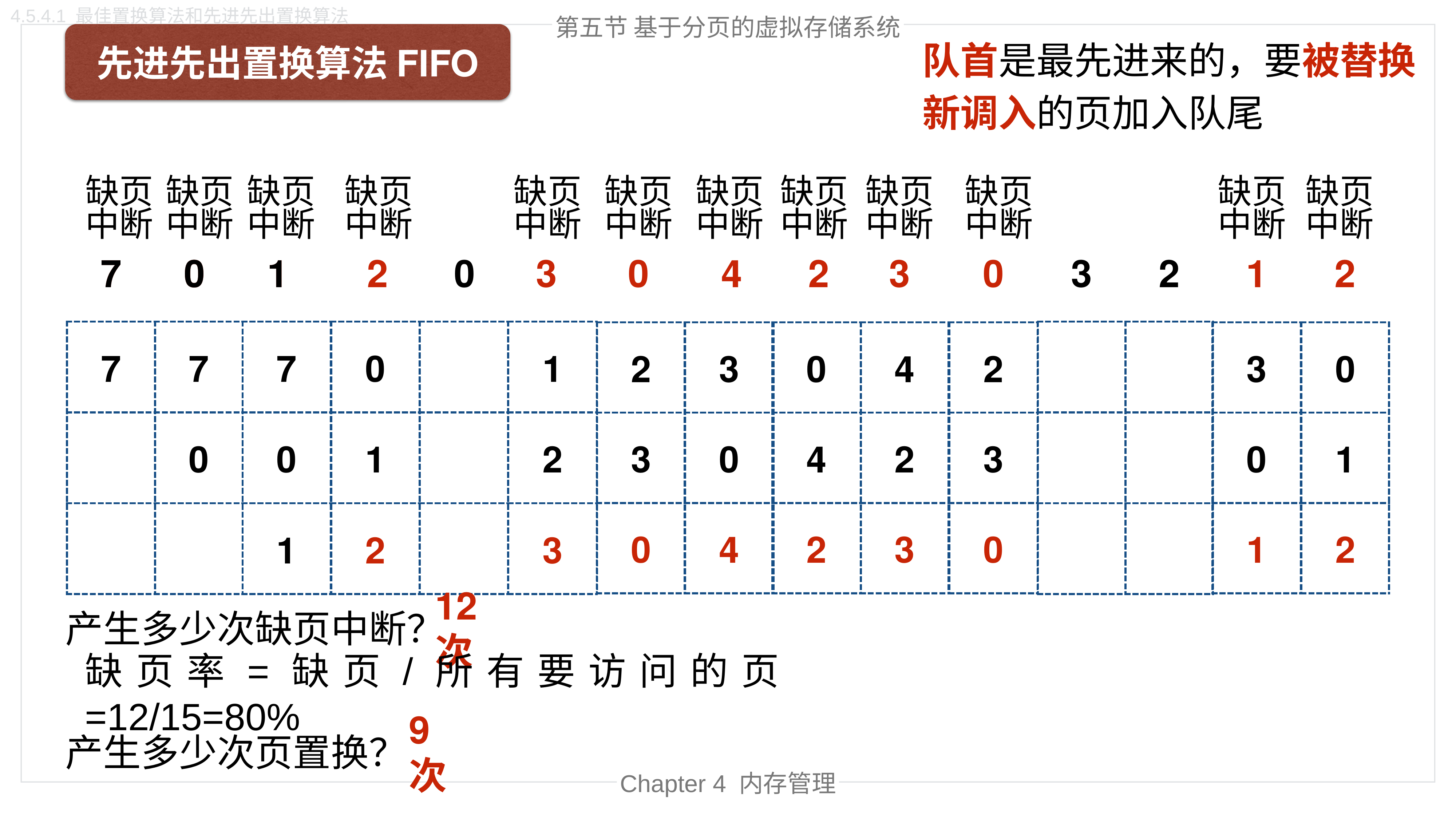

4.5.4.1 最佳置换算法和先进先出置换算法
第六节 基于分页的虚拟存储系统
第五节 基于分页的虚拟存储系统
先进先出置换算法FIFO

队首是最先进来的，要被替换
新调入的页加入队尾
缺页
中断
缺页
中断
缺页
中断
缺页
中断
缺页
中断
缺页
中断
缺页
中断
缺页
中断
缺页
中断
缺页
中断
缺页
中断
缺页
中断
7
7
0
0
1
1
2
0
3
0
4
2
3
0
3
2
1
2
| 7 |
| --- |
|  |
|  |
| 7 |
| --- |
| 0 |
|  |
| 7 |
| --- |
| 0 |
| 1 |
| 0 |
| --- |
| 1 |
| 2 |
|  |
| --- |
|  |
|  |
| 1 |
| --- |
| 2 |
| 3 |
|  |
| --- |
|  |
|  |
|  |
| --- |
|  |
|  |
| 2 |
| --- |
| 3 |
| 0 |
| 3 |
| --- |
| 0 |
| 4 |
| 0 |
| --- |
| 4 |
| 2 |
| 4 |
| --- |
| 2 |
| 3 |
| 2 |
| --- |
| 3 |
| 0 |
| 3 |
| --- |
| 0 |
| 1 |
| 0 |
| --- |
| 1 |
| 2 |
产生多少次缺页中断？
12次
缺页率=缺页/所有要访问的页=12/15=80%
产生多少次页置换？
9次
Chapter 4 内存管理